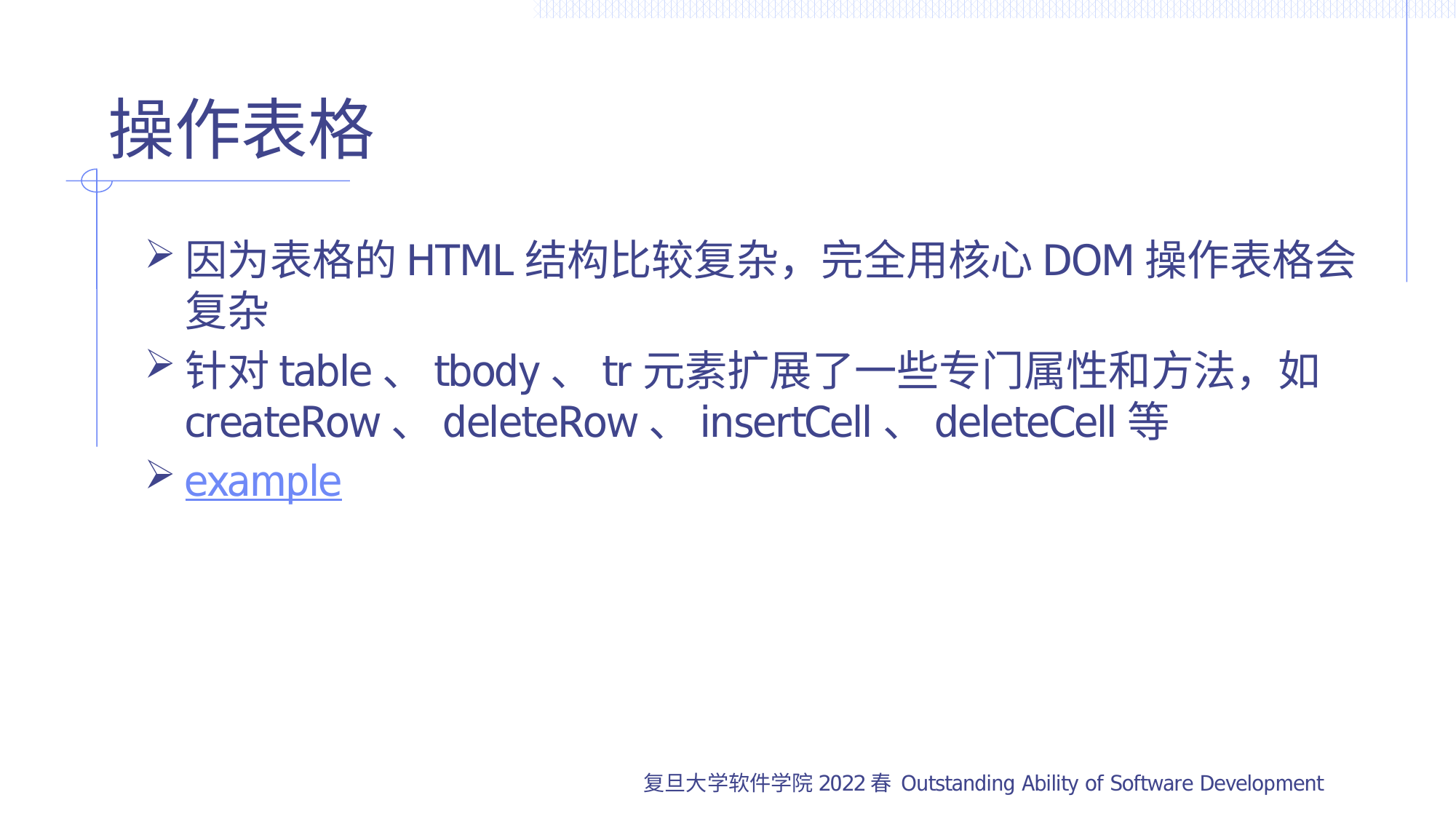

# 操作表格
因为表格的HTML结构比较复杂，完全用核心DOM操作表格会复杂
针对table、tbody、tr元素扩展了一些专门属性和方法，如createRow、deleteRow、insertCell、deleteCell等
example